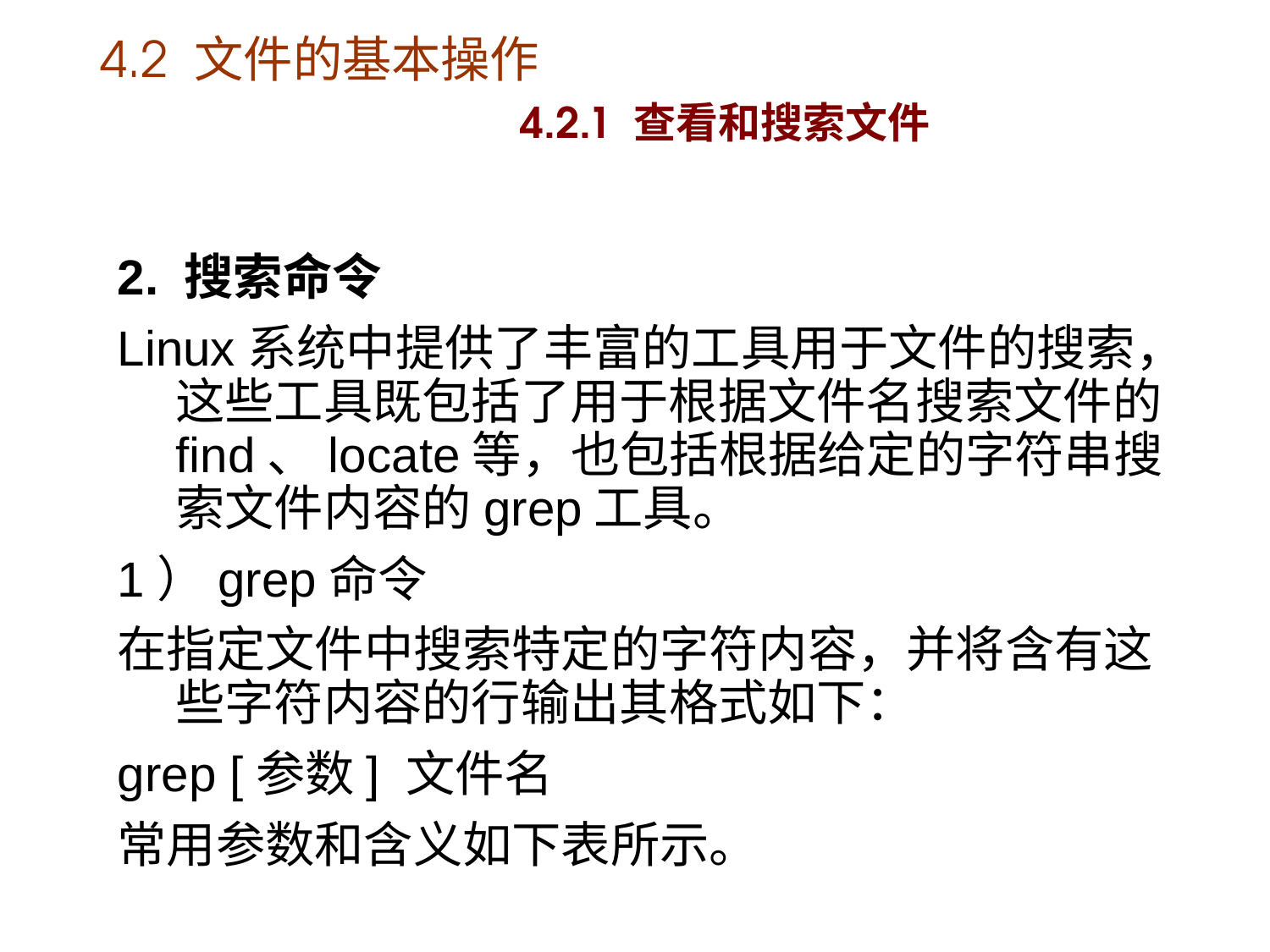

# 4.2 文件的基本操作 4.2.1 查看和搜索文件
2. 搜索命令
Linux系统中提供了丰富的工具用于文件的搜索，这些工具既包括了用于根据文件名搜索文件的find、locate等，也包括根据给定的字符串搜索文件内容的grep工具。
1）grep命令
在指定文件中搜索特定的字符内容，并将含有这些字符内容的行输出其格式如下：
grep [参数] 文件名
常用参数和含义如下表所示。